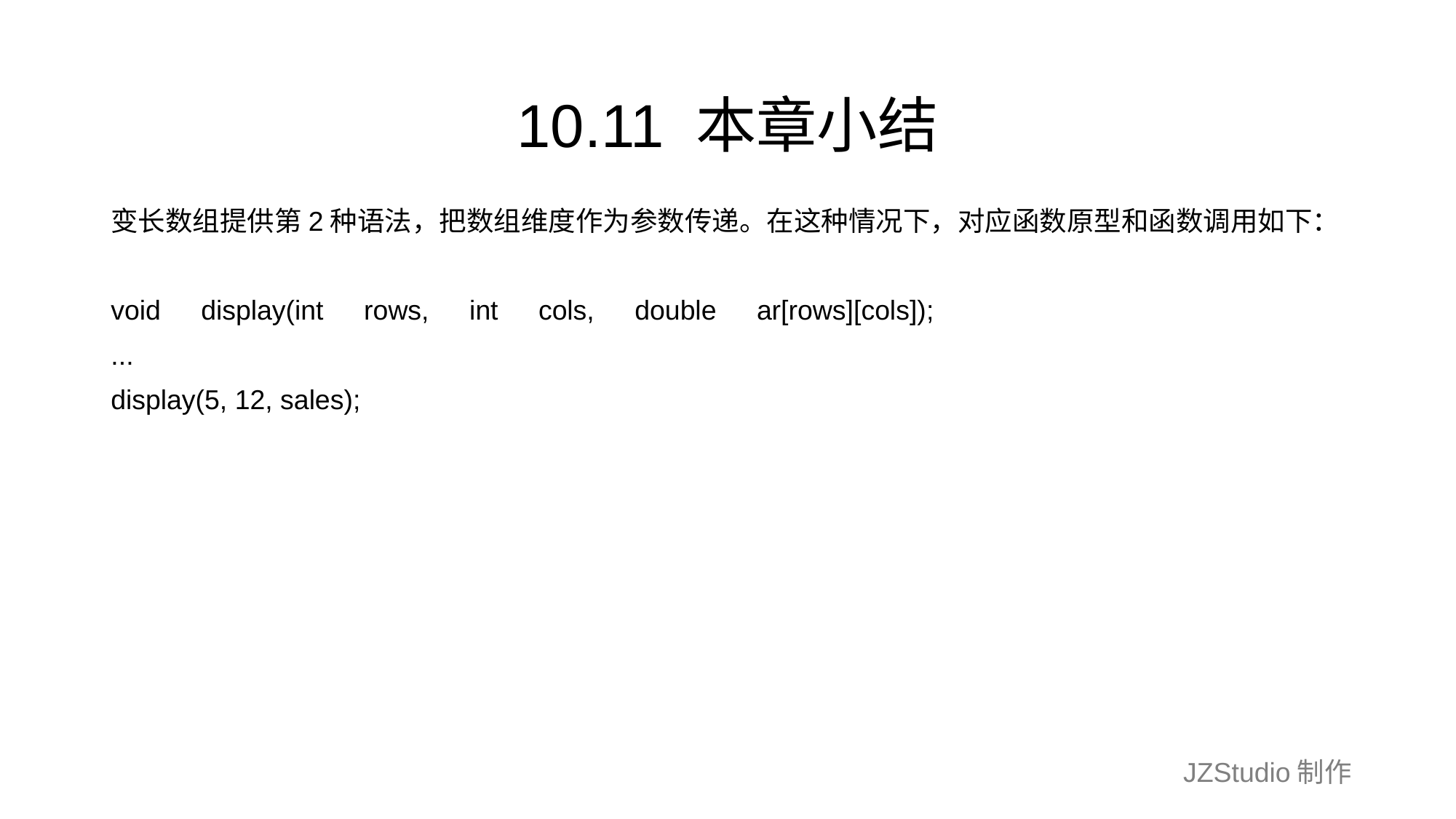

# 10.11 本章小结
变长数组提供第2种语法，把数组维度作为参数传递。在这种情况下，对应函数原型和函数调用如下：

void　display(int　rows,　int　cols,　double　ar[rows][cols]);
...
display(5, 12, sales);